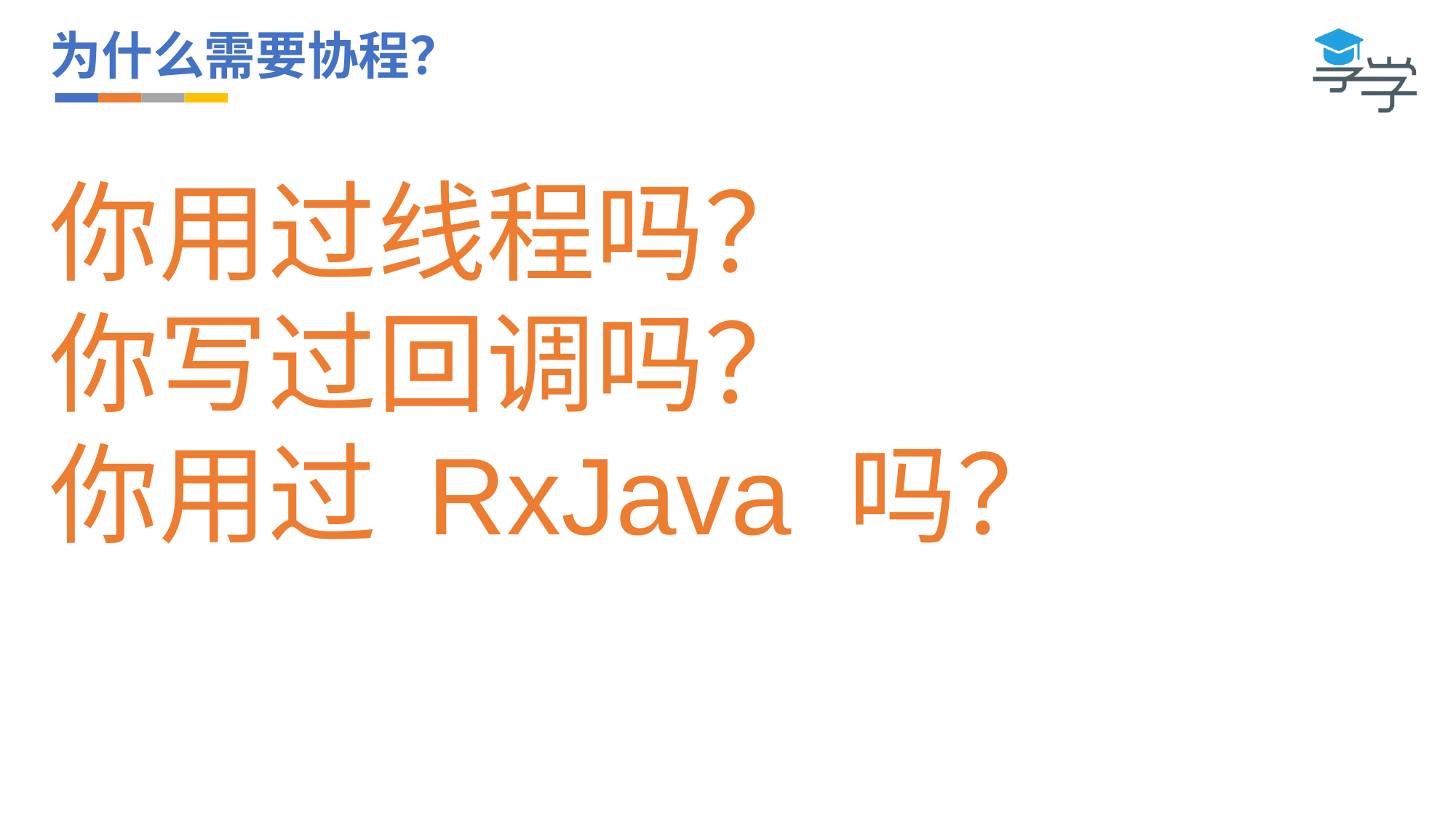

# 为什么需要协程？
你用过线程吗？
你写过回调吗？
你用过 RxJava 吗？